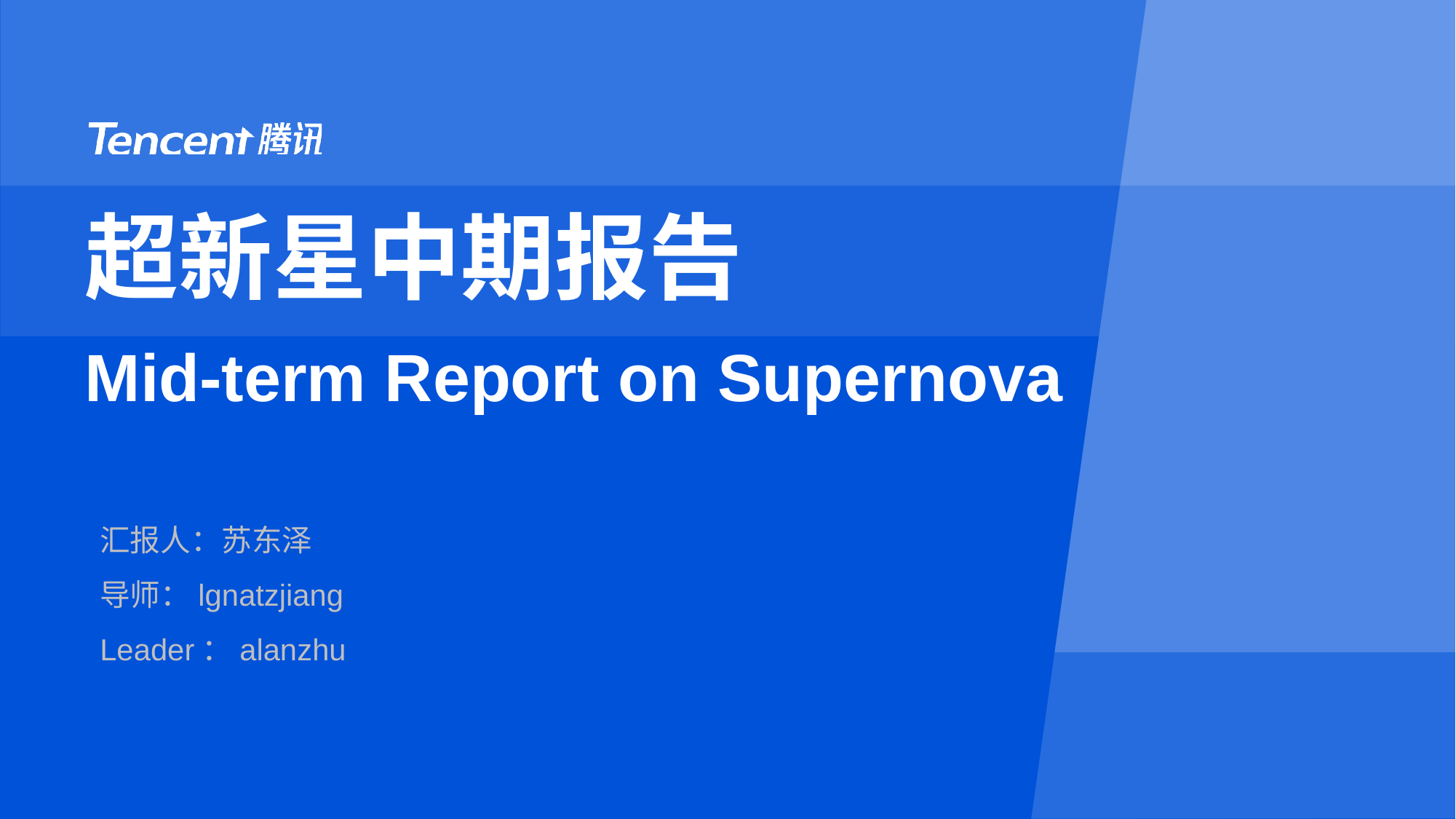

# 超新星中期报告
Mid-term Report on Supernova
汇报人：苏东泽
导师：lgnatzjiang
Leader：alanzhu